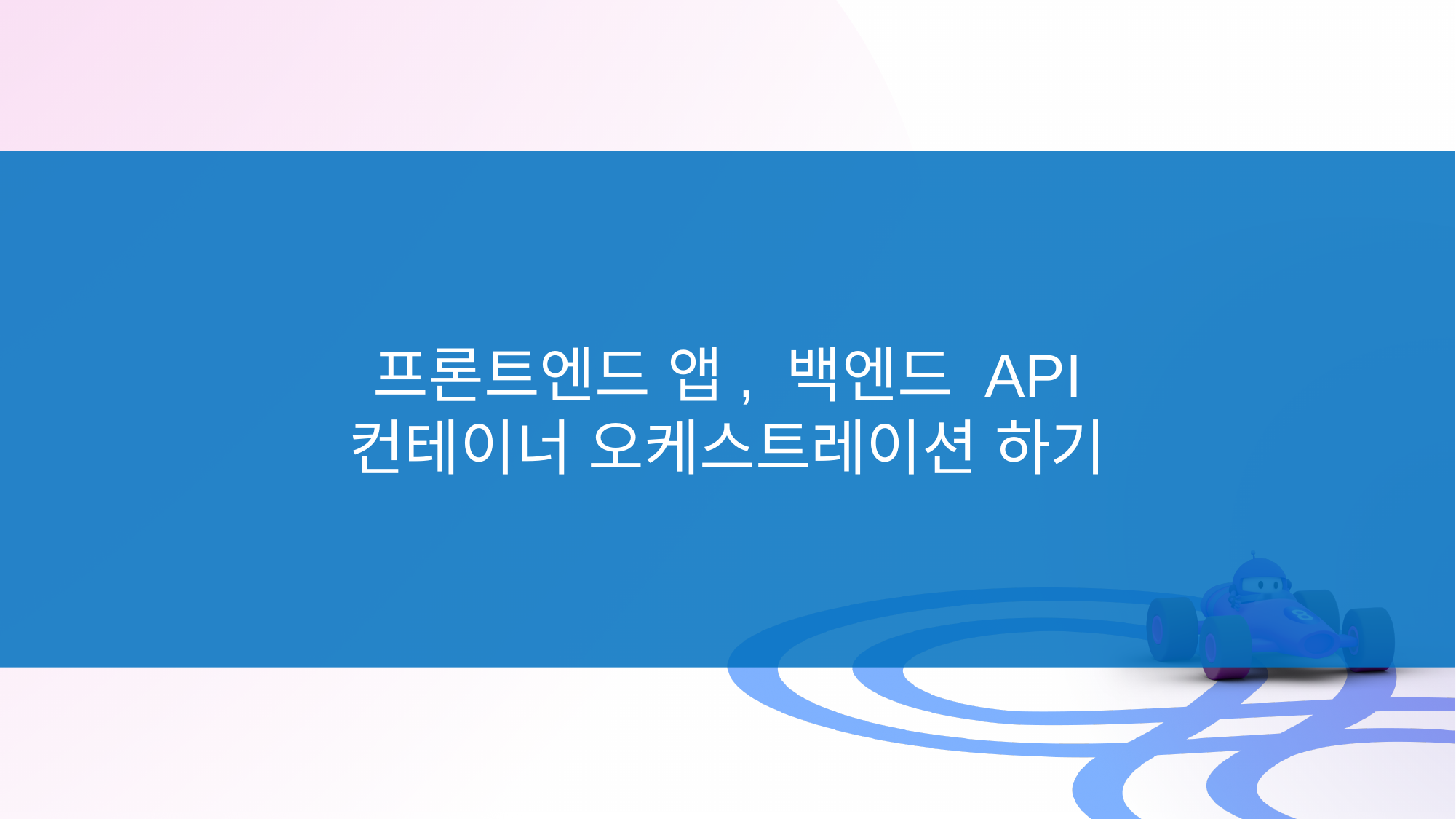

프론트엔드 앱, 백엔드 API
컨테이너 오케스트레이션 하기